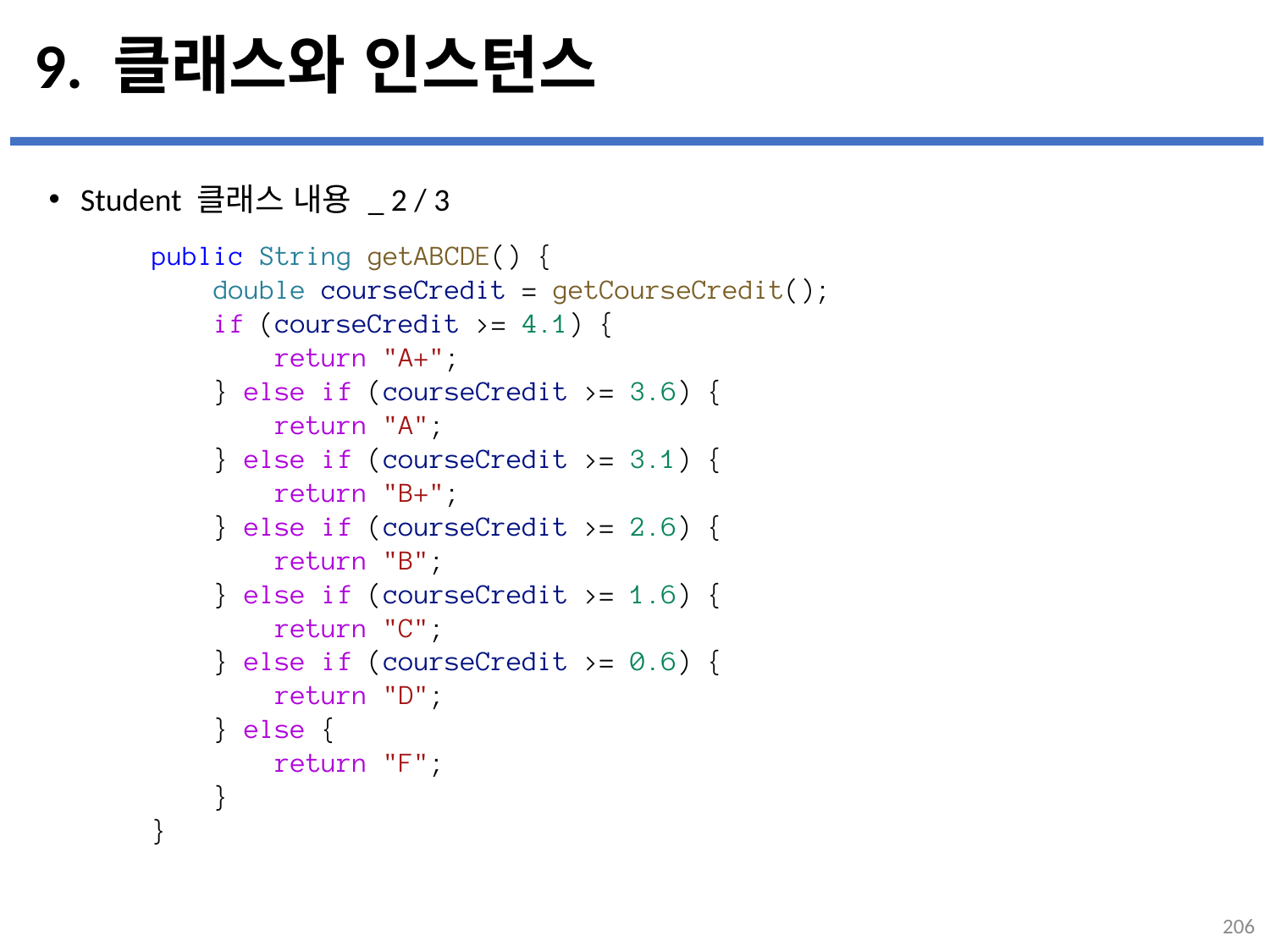

# 9. 클래스와 인스턴스
Student 클래스 내용 _ 2 / 3
...

설명
    public String getABCDE() {
        double courseCredit = getCourseCredit();
        if (courseCredit >= 4.1) {
            return "A+";
        } else if (courseCredit >= 3.6) {
            return "A";
        } else if (courseCredit >= 3.1) {
            return "B+";
        } else if (courseCredit >= 2.6) {
            return "B";
        } else if (courseCredit >= 1.6) {
            return "C";
        } else if (courseCredit >= 0.6) {
            return "D";
        } else {
            return "F";
        }
    }
206